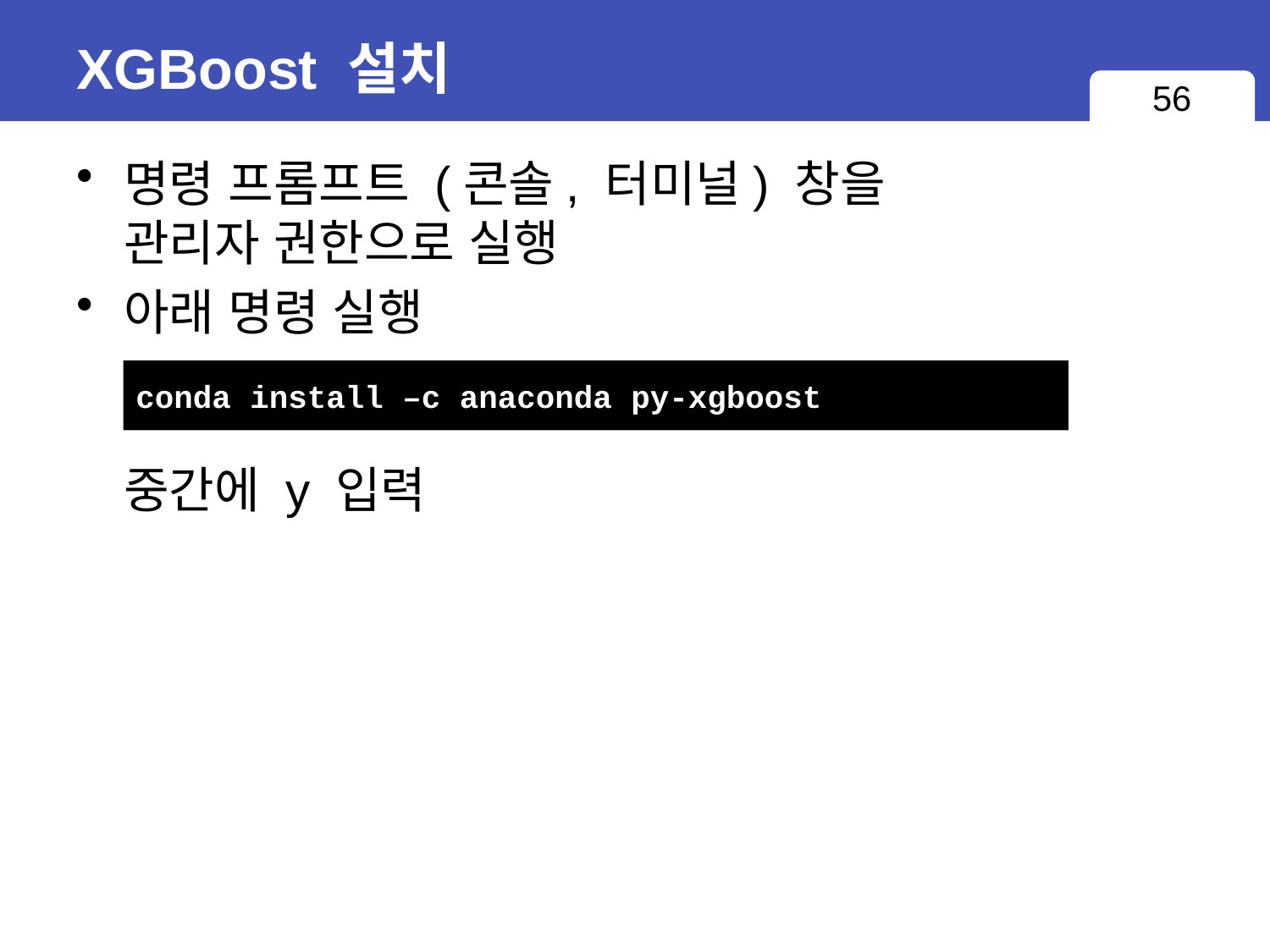

# XGBoost 설치
56
명령 프롬프트 (콘솔, 터미널) 창을
관리자 권한으로 실행
아래 명령 실행
중간에 y 입력

conda install –c anaconda py-xgboost